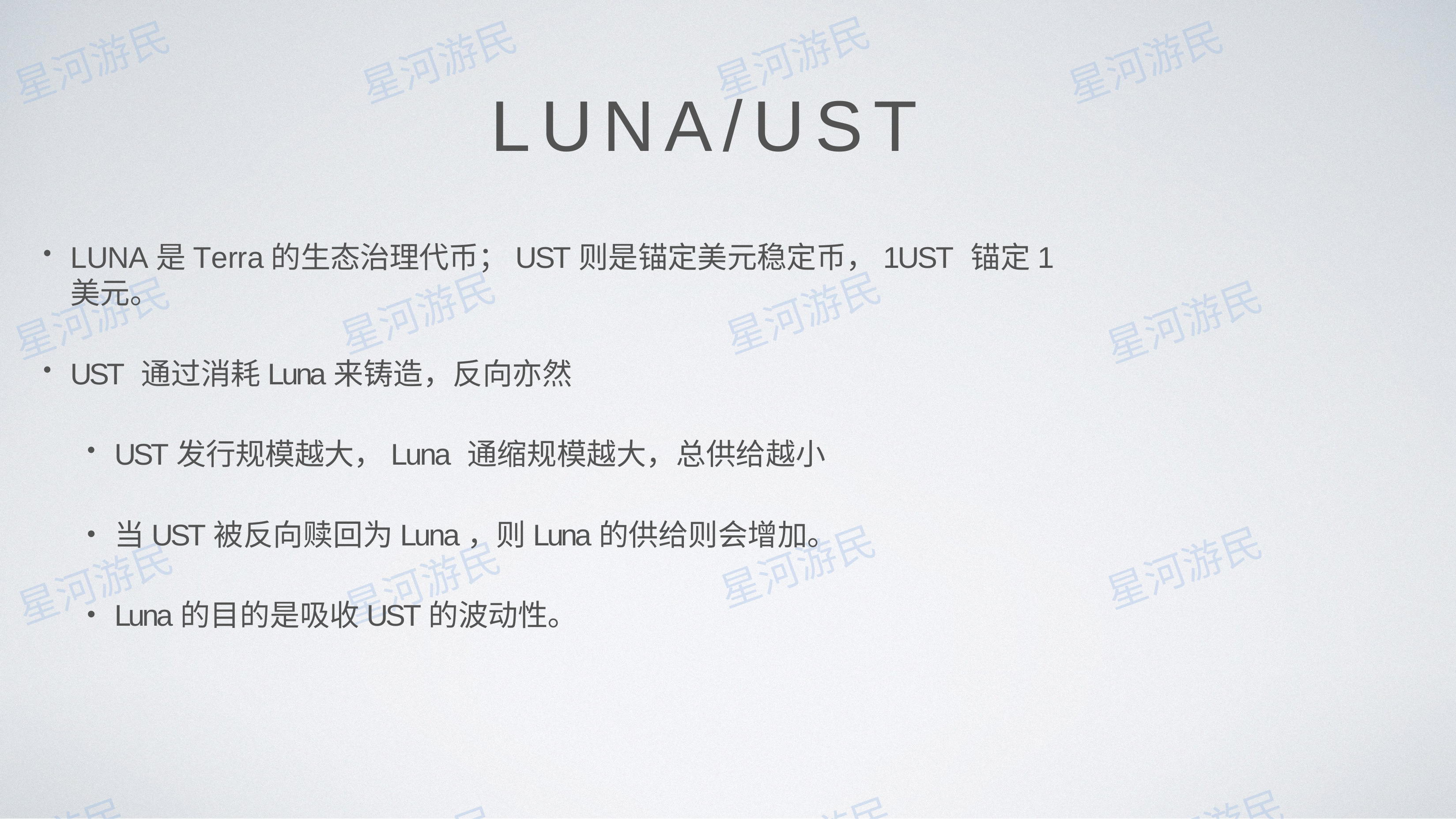

# LUNA/UST
LUNA是Terra的⽣态治理代币；UST则是锚定美元稳定币，1UST 锚定1美元。
UST 通过消耗Luna来铸造，反向亦然
UST发⾏规模越⼤，Luna 通缩规模越⼤，总供给越⼩
当UST被反向赎回为Luna，则Luna的供给则会增加。
Luna的⽬的是吸收UST的波动性。